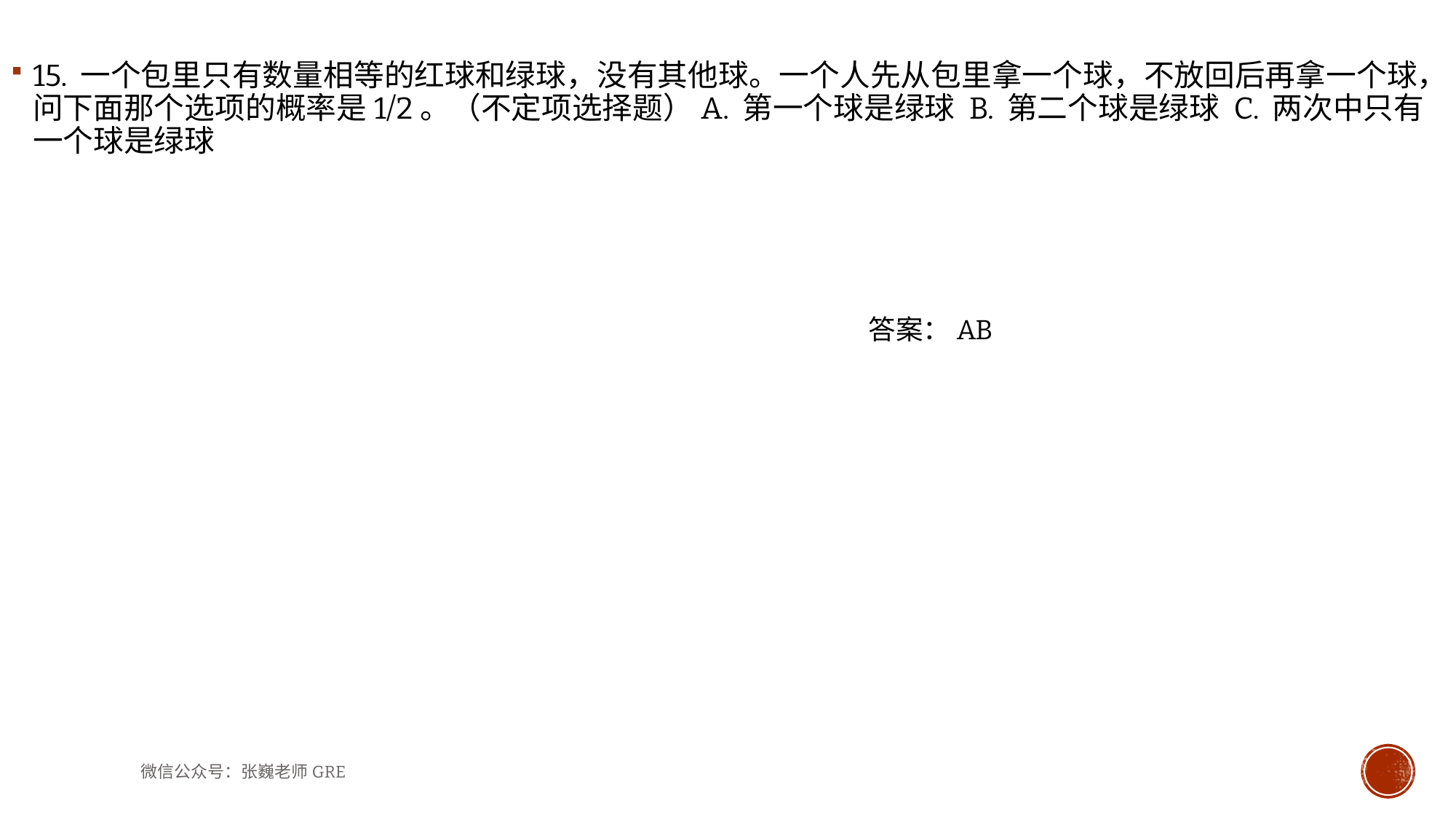

15. 一个包里只有数量相等的红球和绿球，没有其他球。一个人先从包里拿一个球，不放回后再拿一个球，问下面那个选项的概率是1/2。（不定项选择题）A. 第一个球是绿球 B. 第二个球是绿球 C. 两次中只有一个球是绿球
答案：AB
微信公众号：张巍老师GRE